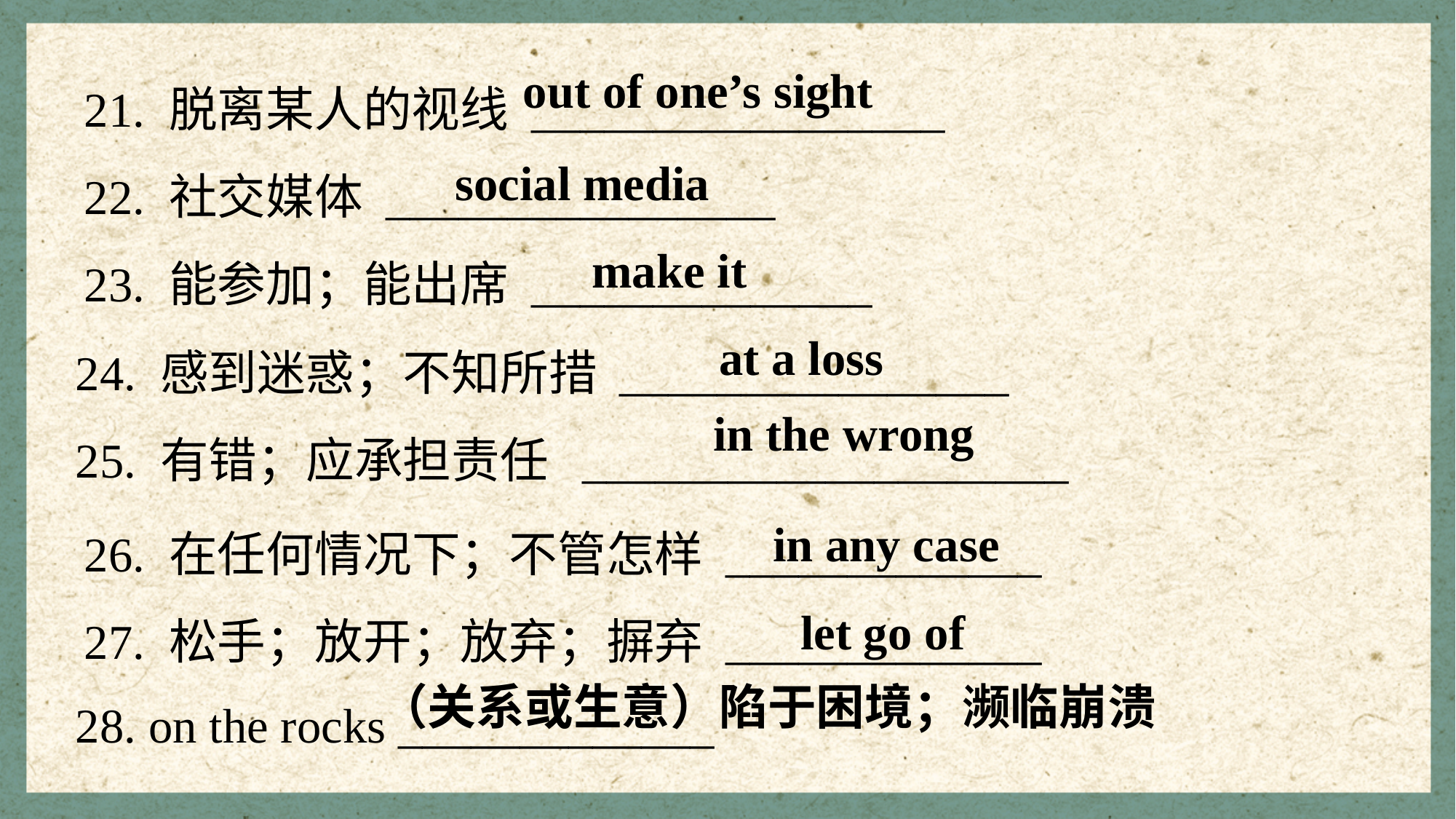

21. 脱离某人的视线 _________________
22. 社交媒体 ________________
23. 能参加；能出席 ______________

out of one’s sight
social media
make it
24. 感到迷惑；不知所措 ________________
25. 有错；应承担责任  ____________________
at a loss
in the wrong
26. 在任何情况下；不管怎样 _____________
27. 松手；放开；放弃；摒弃 _____________
in any case
let go of
28. on the rocks _____________
（关系或生意）陷于困境；濒临崩溃